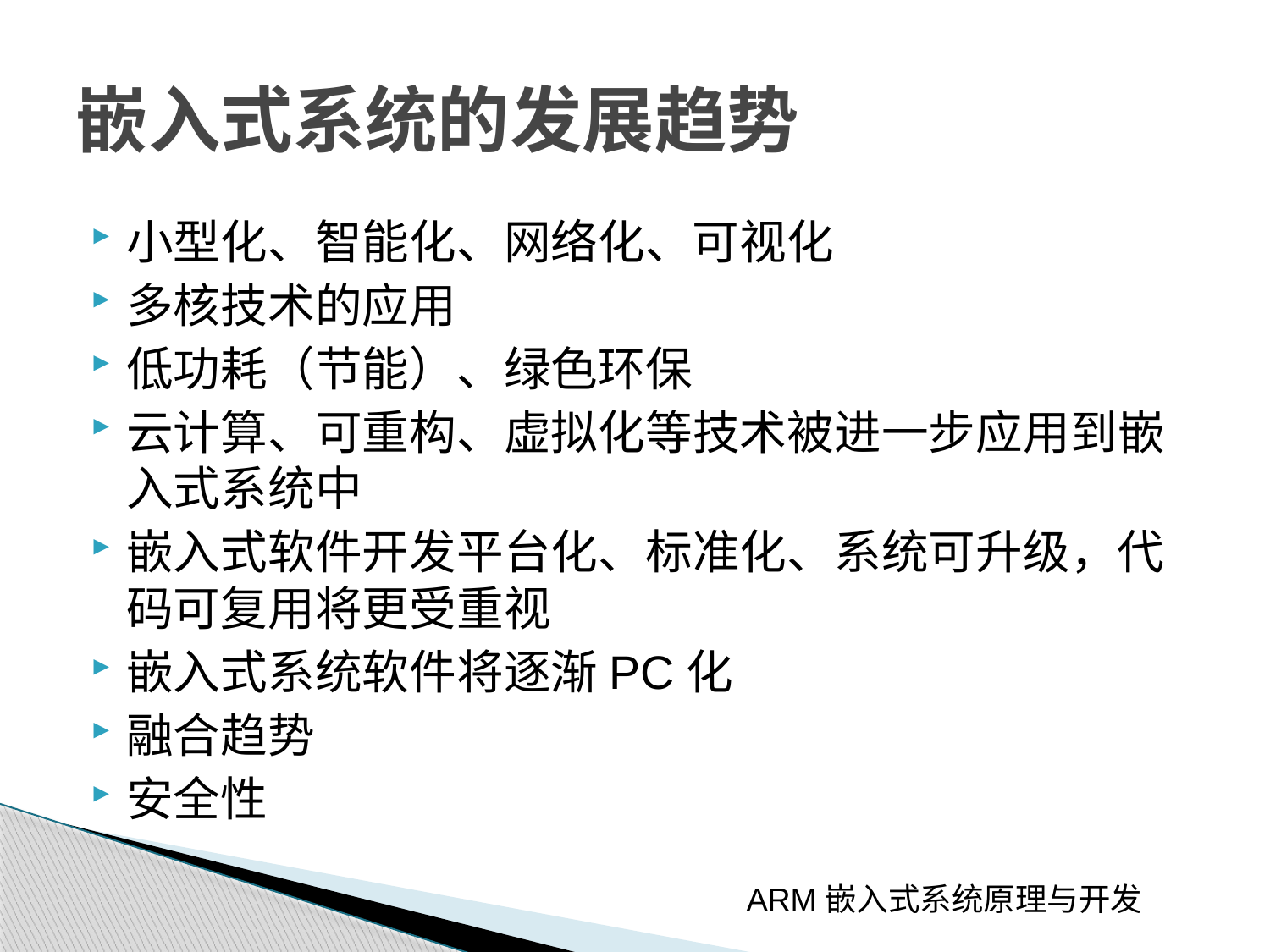

# 嵌入式系统的发展趋势
小型化、智能化、网络化、可视化
多核技术的应用
低功耗（节能）、绿色环保
云计算、可重构、虚拟化等技术被进一步应用到嵌入式系统中
嵌入式软件开发平台化、标准化、系统可升级，代码可复用将更受重视
嵌入式系统软件将逐渐PC化
融合趋势
安全性
ARM嵌入式系统原理与开发